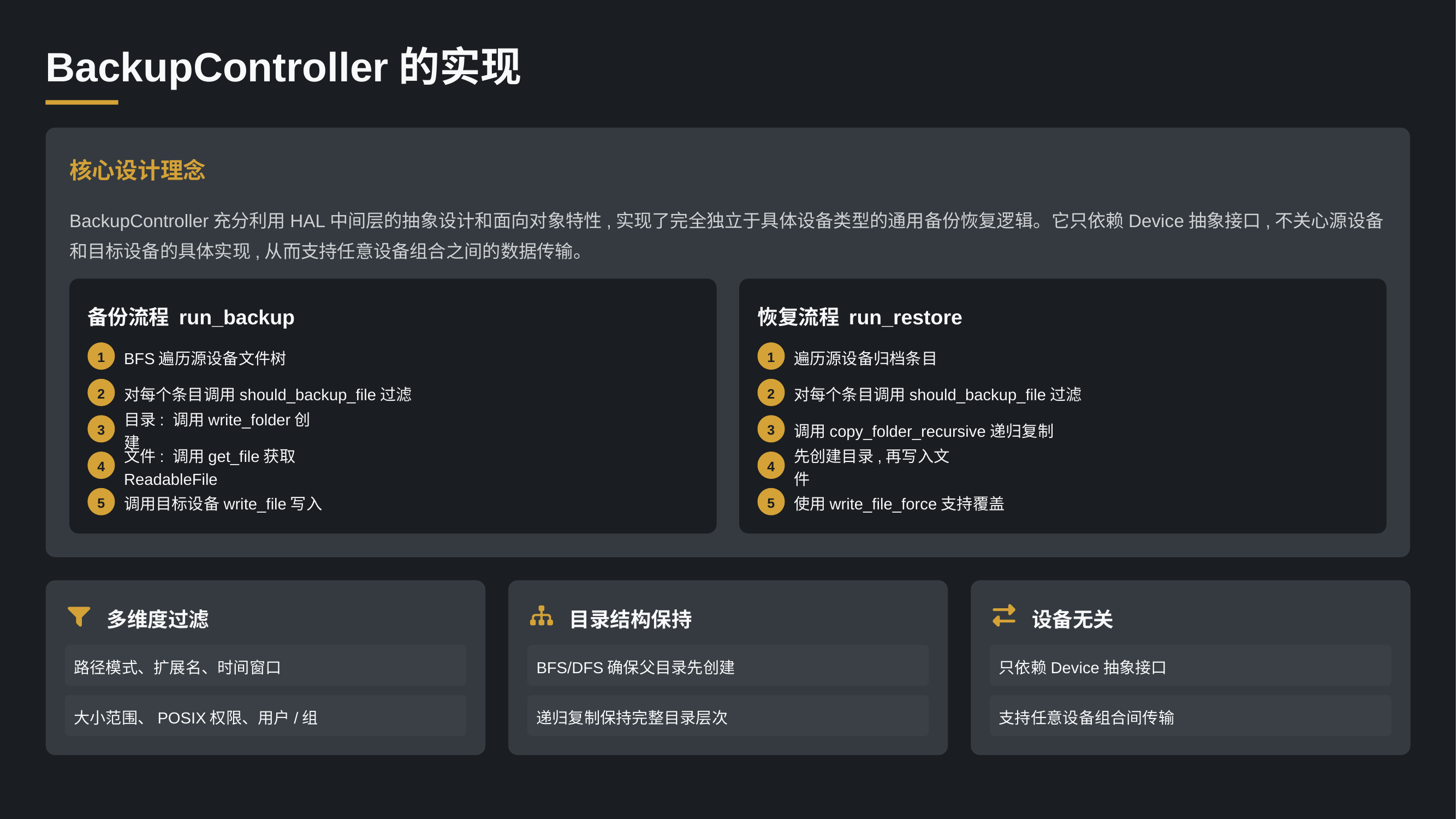

BackupController的实现

核心设计理念
BackupController充分利用HAL中间层的抽象设计和面向对象特性,实现了完全独立于具体设备类型的通用备份恢复逻辑。它只依赖Device抽象接口,不关心源设备和目标设备的具体实现,从而支持任意设备组合之间的数据传输。

备份流程 run_backup
恢复流程 run_restore
1

1

BFS遍历源设备文件树
遍历源设备归档条目
2

2

对每个条目调用should_backup_file过滤
对每个条目调用should_backup_file过滤
3

3

目录: 调用write_folder创建
调用copy_folder_recursive递归复制
4

4

文件: 调用get_file获取ReadableFile
先创建目录,再写入文件
5

5

调用目标设备write_file写入
使用write_file_force支持覆盖

多维度过滤
目录结构保持
设备无关

路径模式、扩展名、时间窗口

BFS/DFS确保父目录先创建

只依赖Device抽象接口

大小范围、POSIX权限、用户/组

递归复制保持完整目录层次

支持任意设备组合间传输